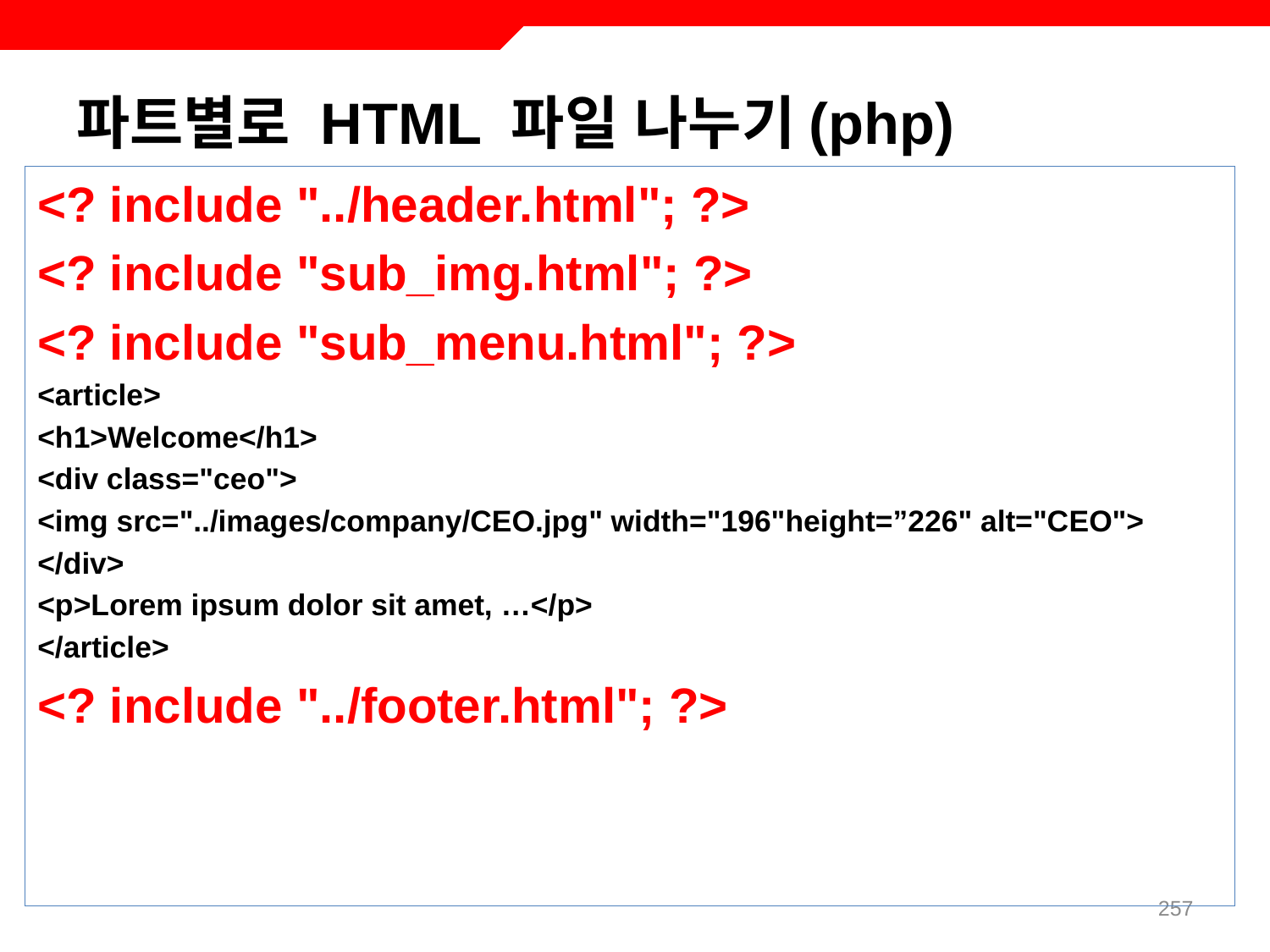

# 파트별로 HTML 파일 나누기(php)
<? include "../header.html"; ?>
<? include "sub_img.html"; ?>
<? include "sub_menu.html"; ?>
<article>
<h1>Welcome</h1>
<div class="ceo">
<img src="../images/company/CEO.jpg" width="196"height=”226" alt="CEO">
</div>
<p>Lorem ipsum dolor sit amet, …</p>
</article>
<? include "../footer.html"; ?>
257